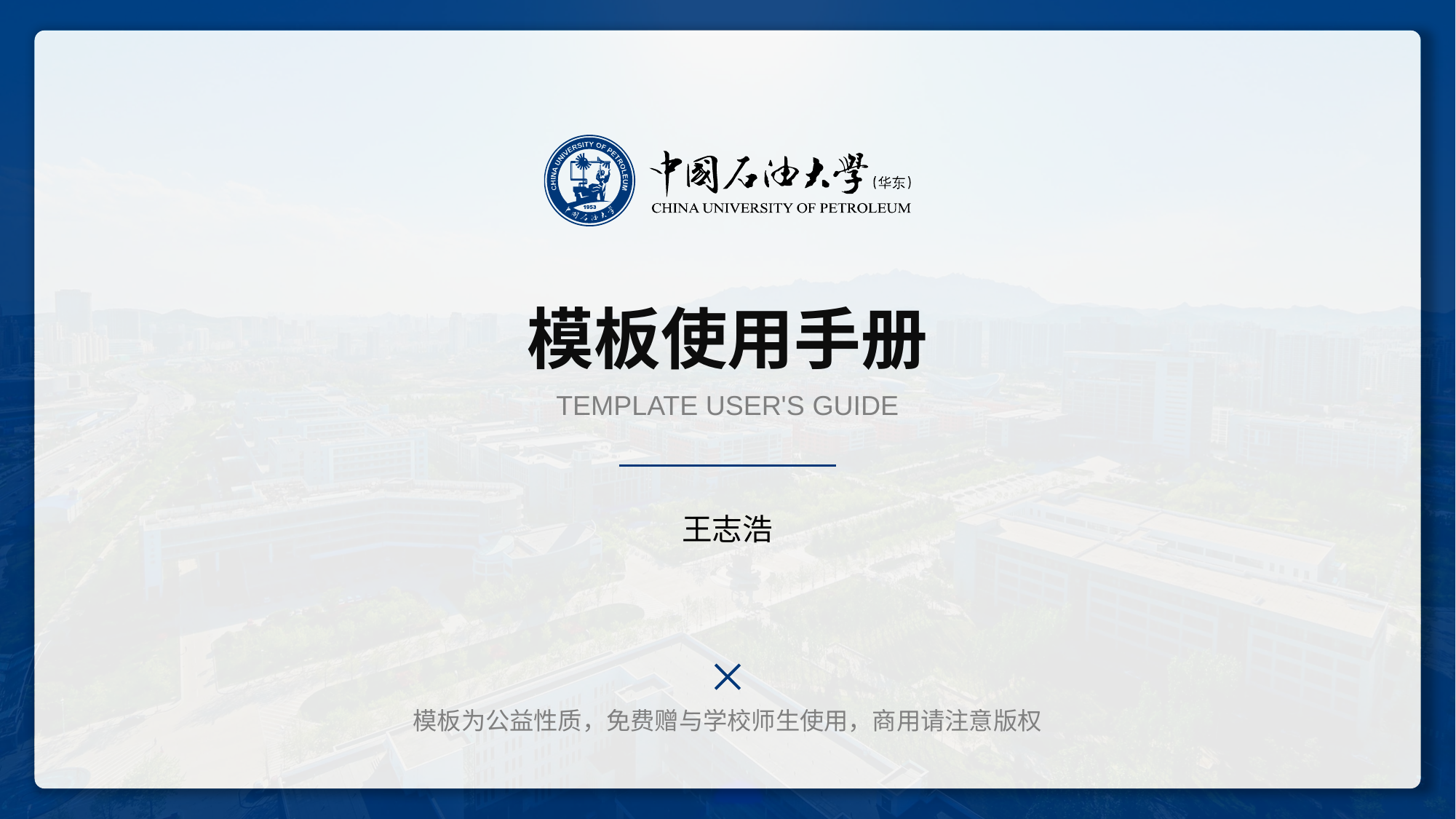

# 模板使用手册
TEMPLATE USER'S GUIDE
王志浩
模板为公益性质，免费赠与学校师生使用，商用请注意版权